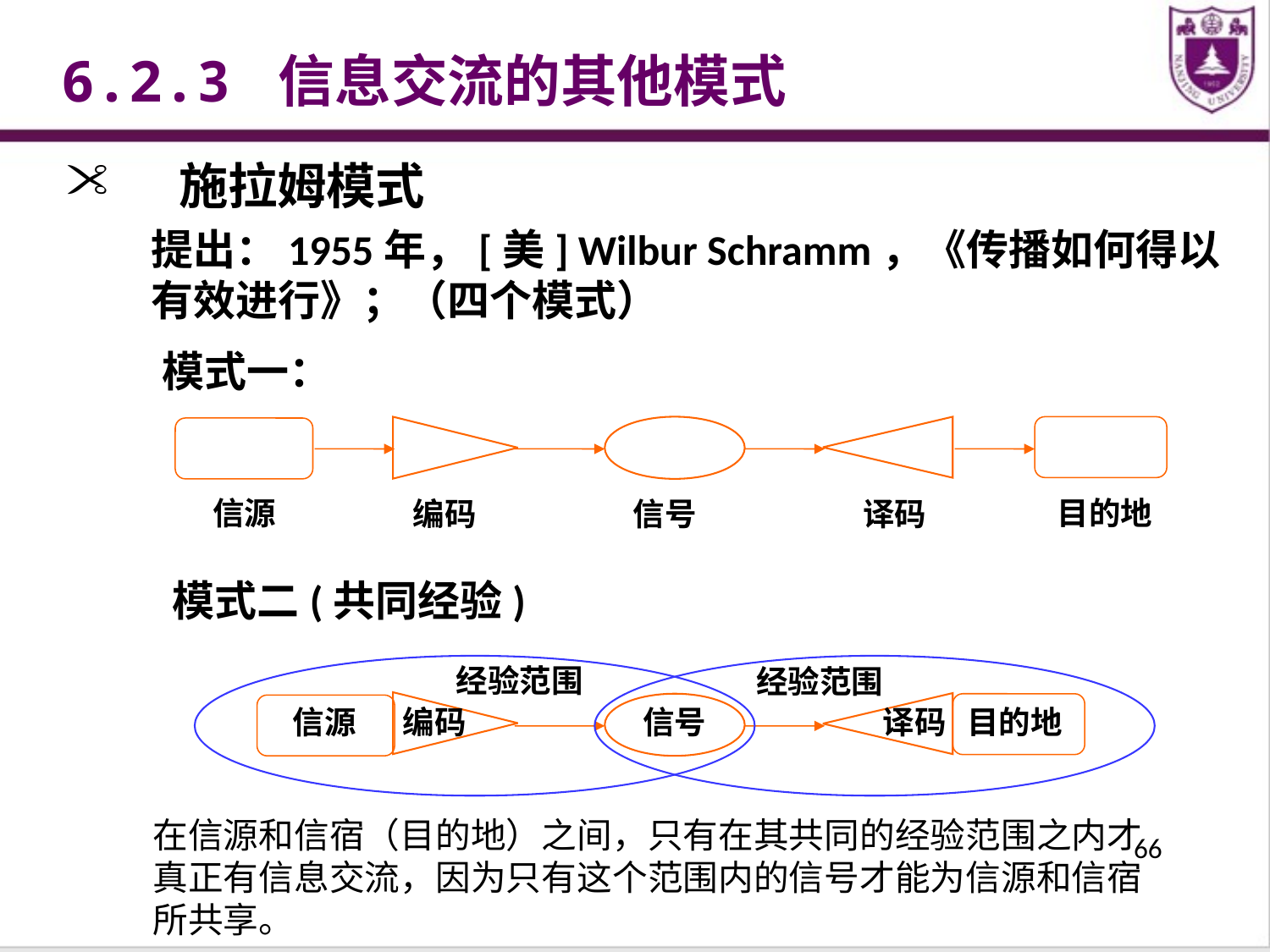

6.2.3 信息交流的其他模式
施拉姆模式
提出：1955年，[美] Wilbur Schramm，《传播如何得以有效进行》；（四个模式）
模式一：

信源
目的地
编码
信号
译码
模式二(共同经验)
经验范围

经验范围

信源
编码
信号
译码
目的地

在信源和信宿（目的地）之间，只有在其共同的经验范围之内才真正有信息交流，因为只有这个范围内的信号才能为信源和信宿所共享。
66